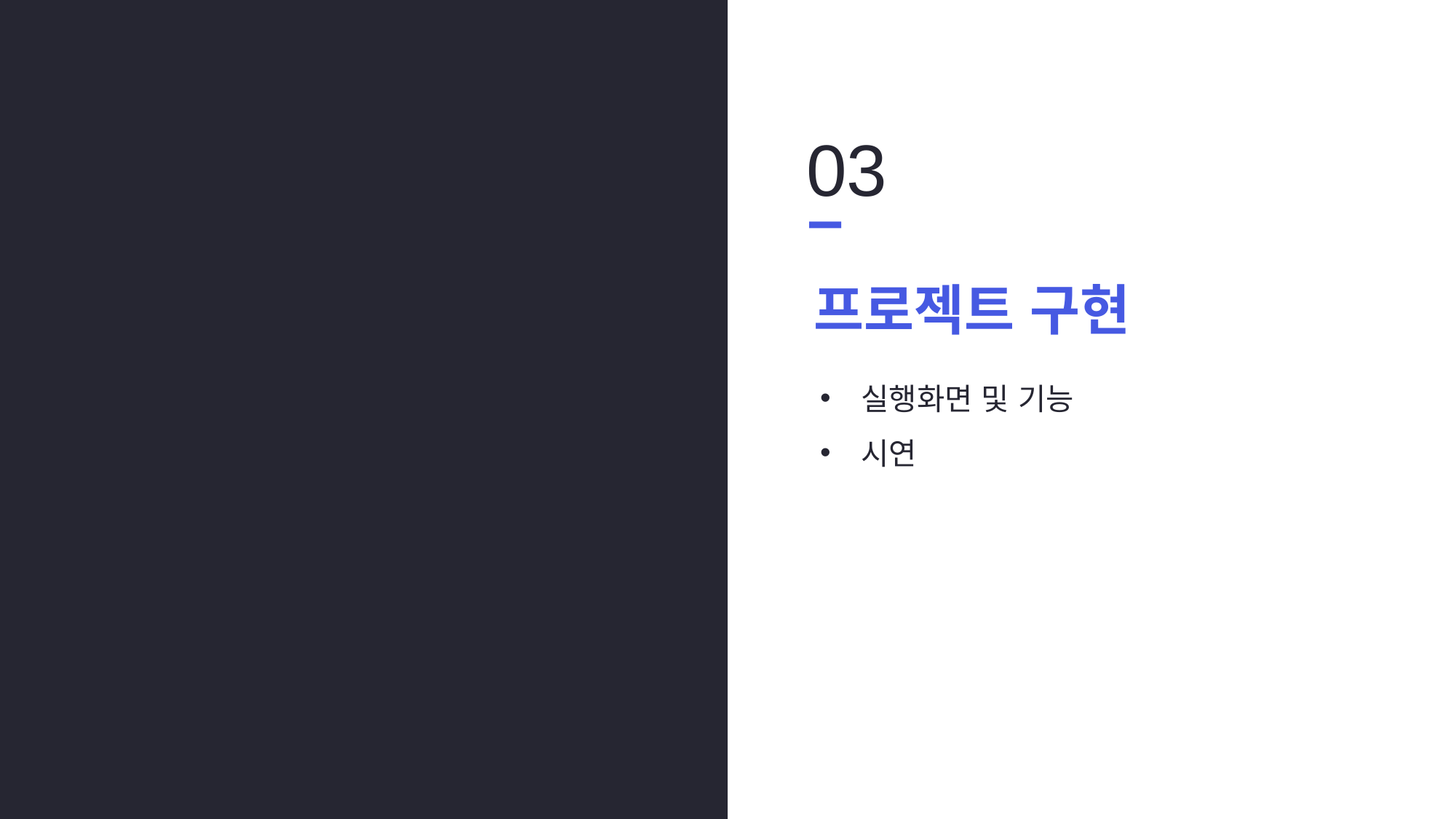

03

프로젝트 구현
실행화면 및 기능
시연